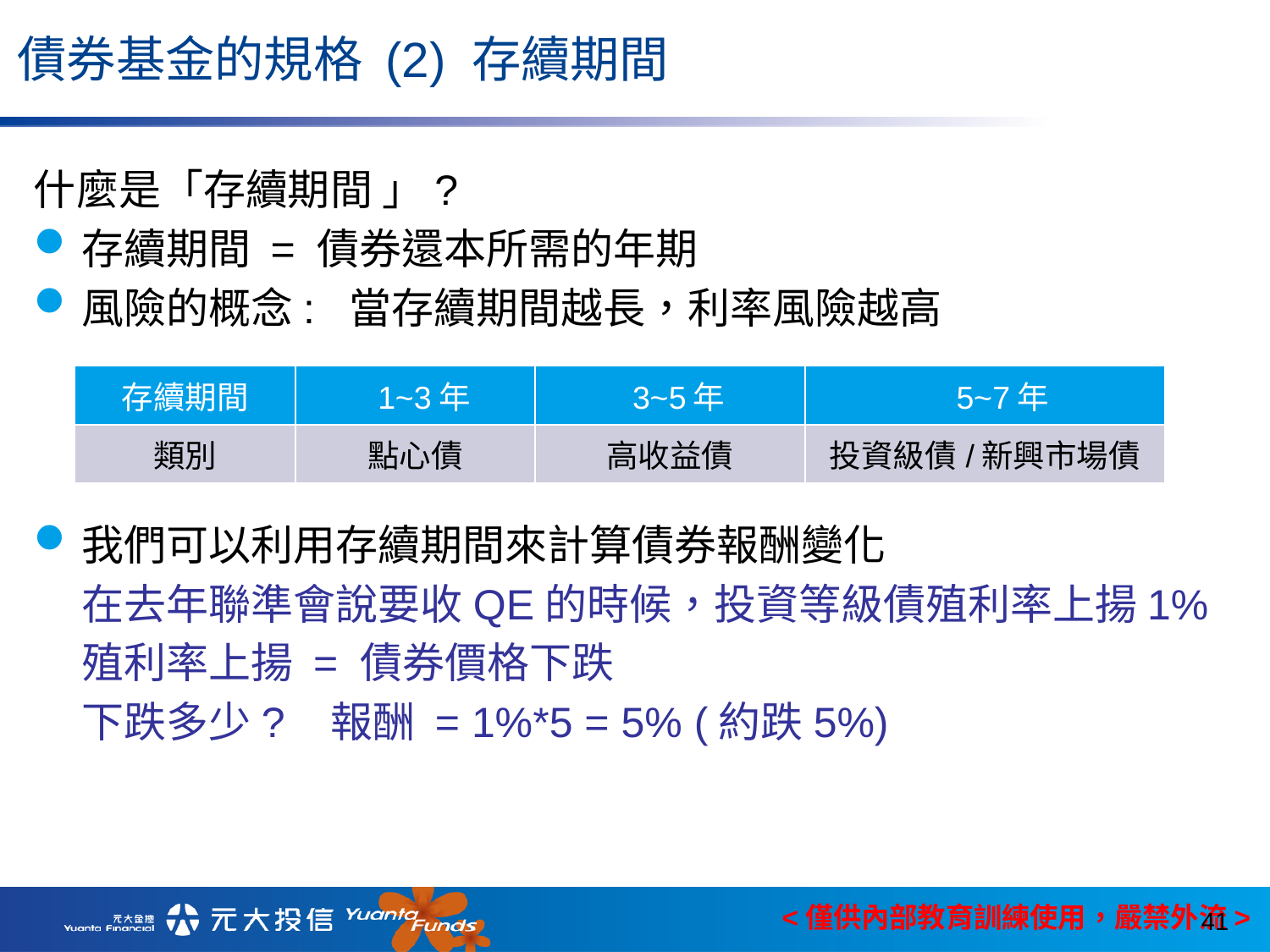

債券基金的規格 (2) 存續期間
什麼是「存續期間 」?
存續期間 = 債券還本所需的年期
風險的概念:  當存續期間越長，利率風險越高

我們可以利用存續期間來計算債券報酬變化
    在去年聯準會說要收QE的時候，投資等級債殖利率上揚1%
    殖利率上揚 = 債券價格下跌
    下跌多少?   報酬 = 1%*5 = 5% (約跌5%)

| 存續期間 | 1~3年 | 3~5年 | 5~7年 |
| --- | --- | --- | --- |
| 類別 | 點心債 | 高收益債 | 投資級債/新興市場債 |
41